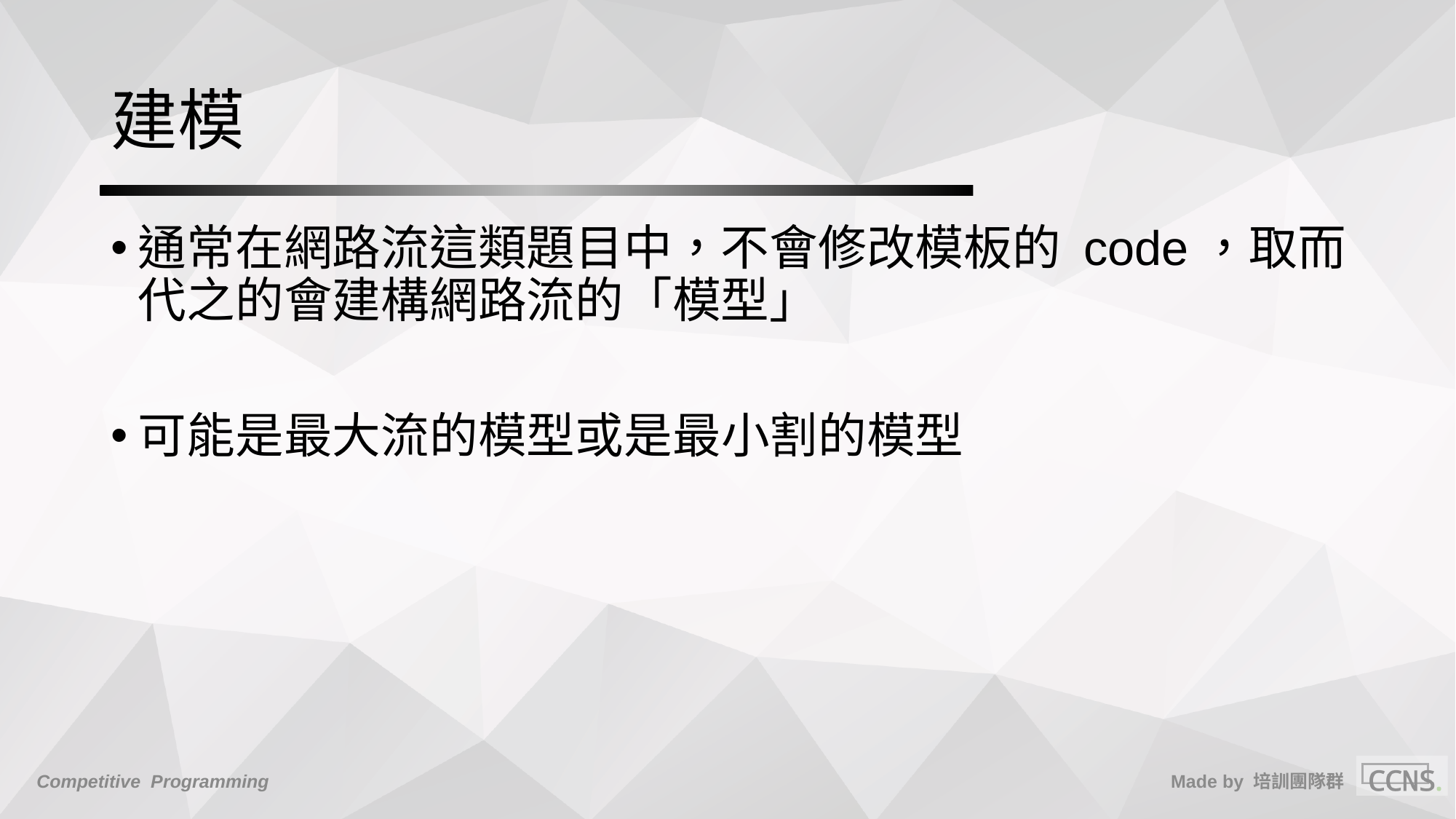

# 建模
通常在網路流這類題目中，不會修改模板的 code，取而代之的會建構網路流的「模型」

可能是最大流的模型或是最小割的模型